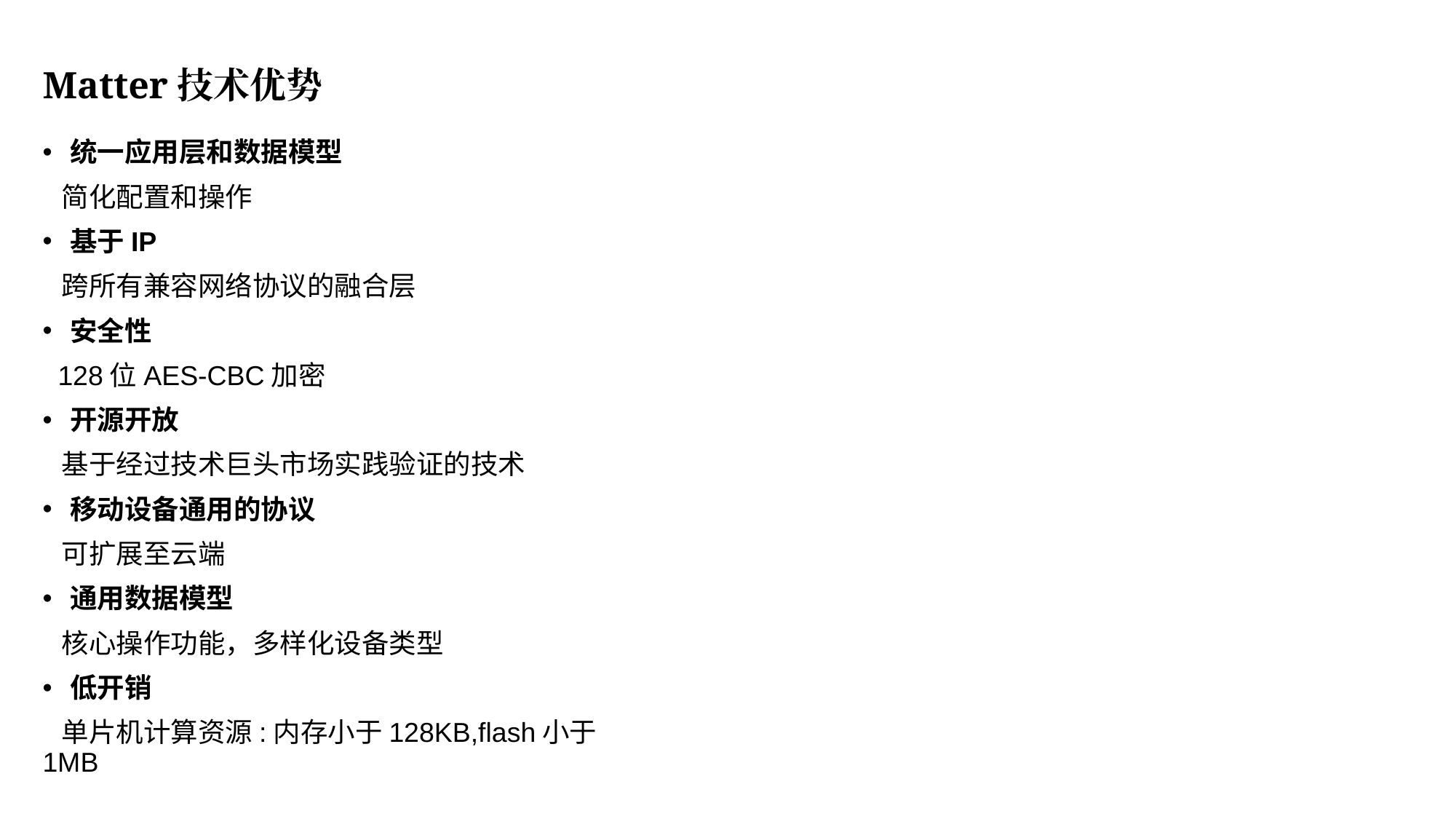

Matter技术优势
统一应用层和数据模型
  简化配置和操作
基于IP
  跨所有兼容网络协议的融合层
安全性
  128位AES-CBC加密
开源开放
  基于经过技术巨头市场实践验证的技术
移动设备通用的协议
  可扩展至云端
通用数据模型
  核心操作功能，多样化设备类型
低开销
  单片机计算资源:内存小于128KB,flash小于1MB